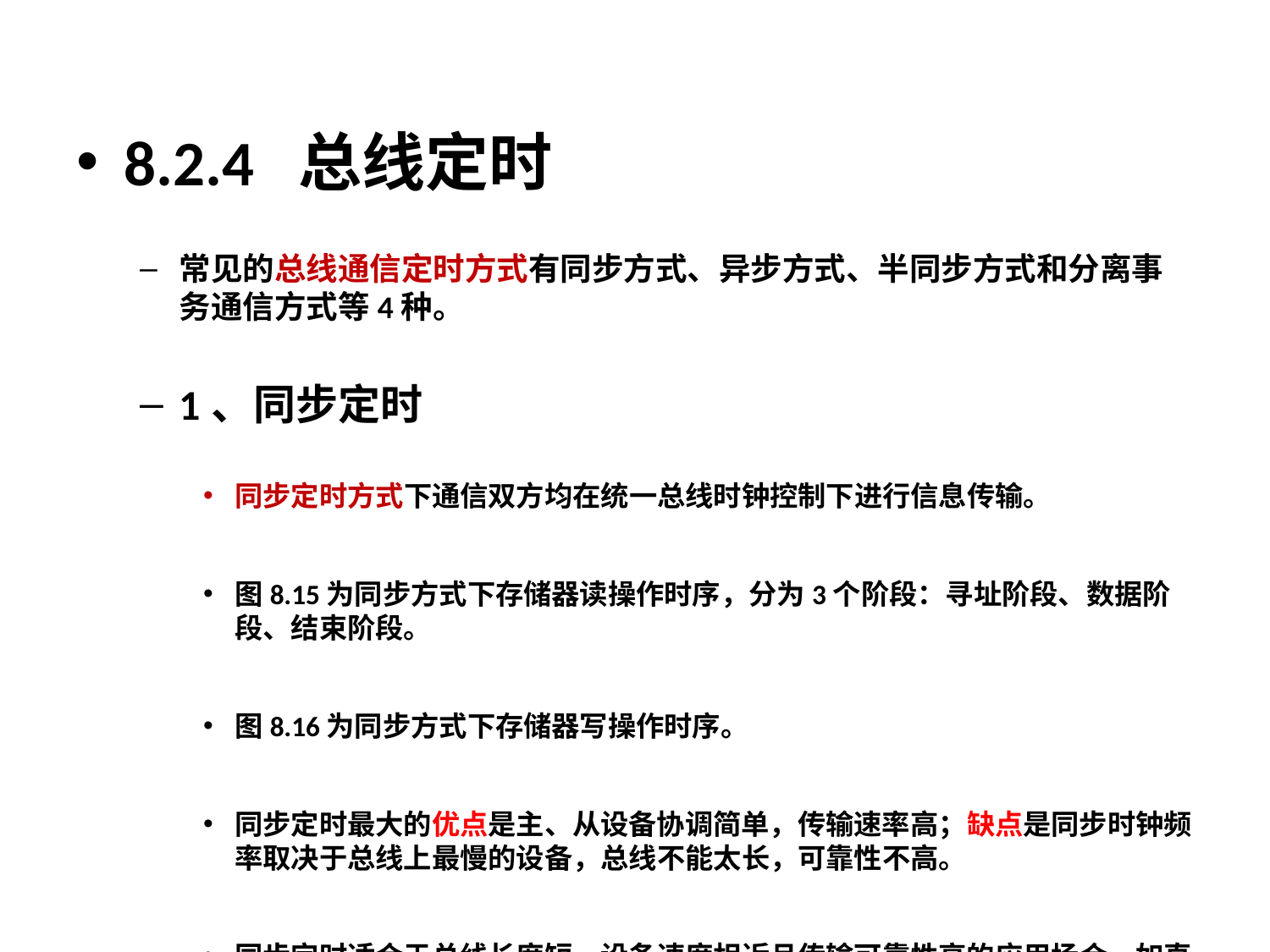

8.2.4  总线定时

常见的总线通信定时方式有同步方式、异步方式、半同步方式和分离事务通信方式等4种。

1、同步定时

同步定时方式下通信双方均在统一总线时钟控制下进行信息传输。

图8.15为同步方式下存储器读操作时序，分为3个阶段：寻址阶段、数据阶段、结束阶段。

图8.16为同步方式下存储器写操作时序。

同步定时最大的优点是主、从设备协调简单，传输速率高；缺点是同步时钟频率取决于总线上最慢的设备，总线不能太长，可靠性不高。

同步定时适合于总线长度短、设备速度相近且传输可靠性高的应用场合，如直接与CPU相连的系统总线。